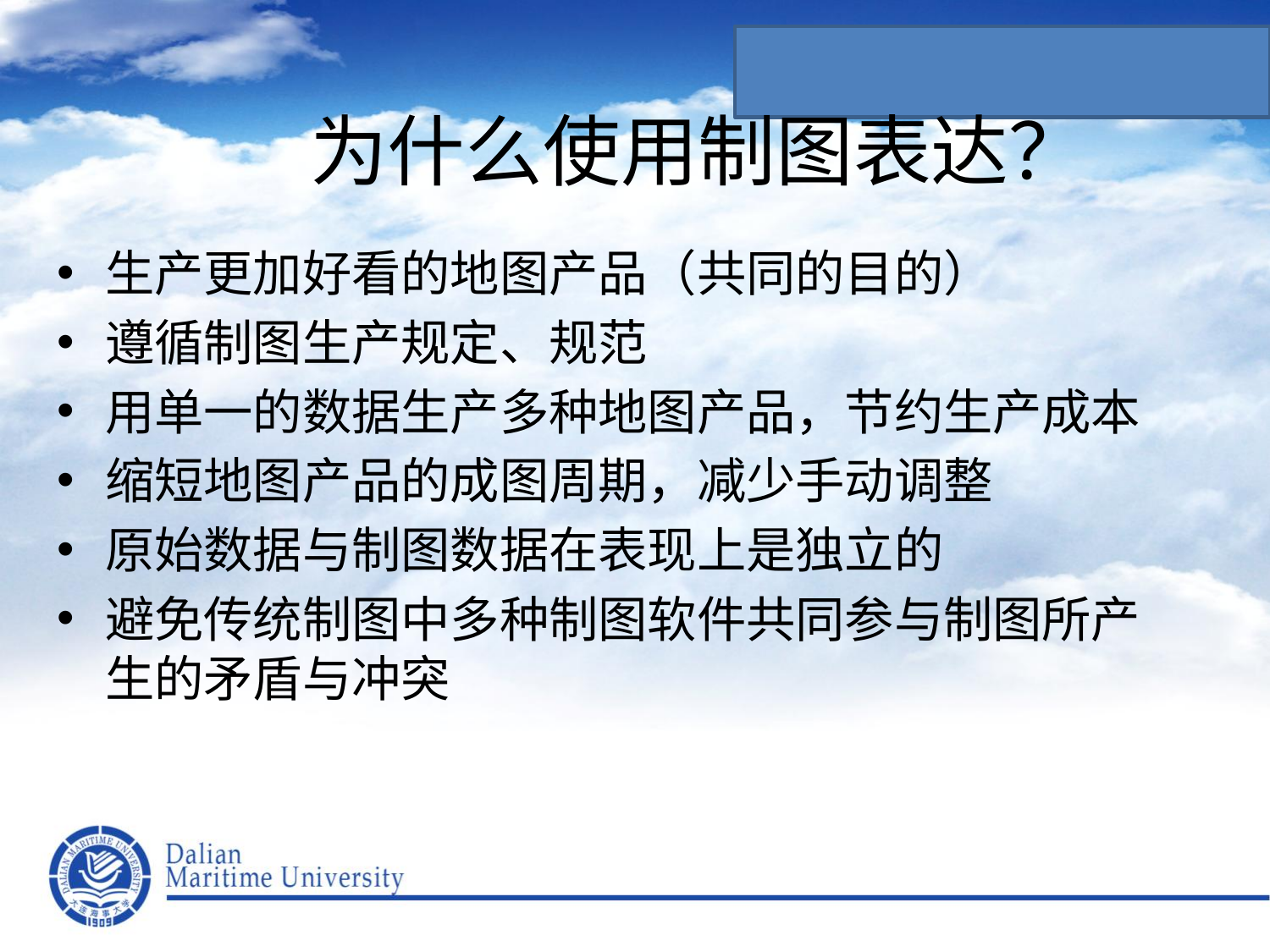

为什么使用制图表达？
生产更加好看的地图产品（共同的目的）
遵循制图生产规定、规范
用单一的数据生产多种地图产品，节约生产成本
缩短地图产品的成图周期，减少手动调整
原始数据与制图数据在表现上是独立的
避免传统制图中多种制图软件共同参与制图所产生的矛盾与冲突